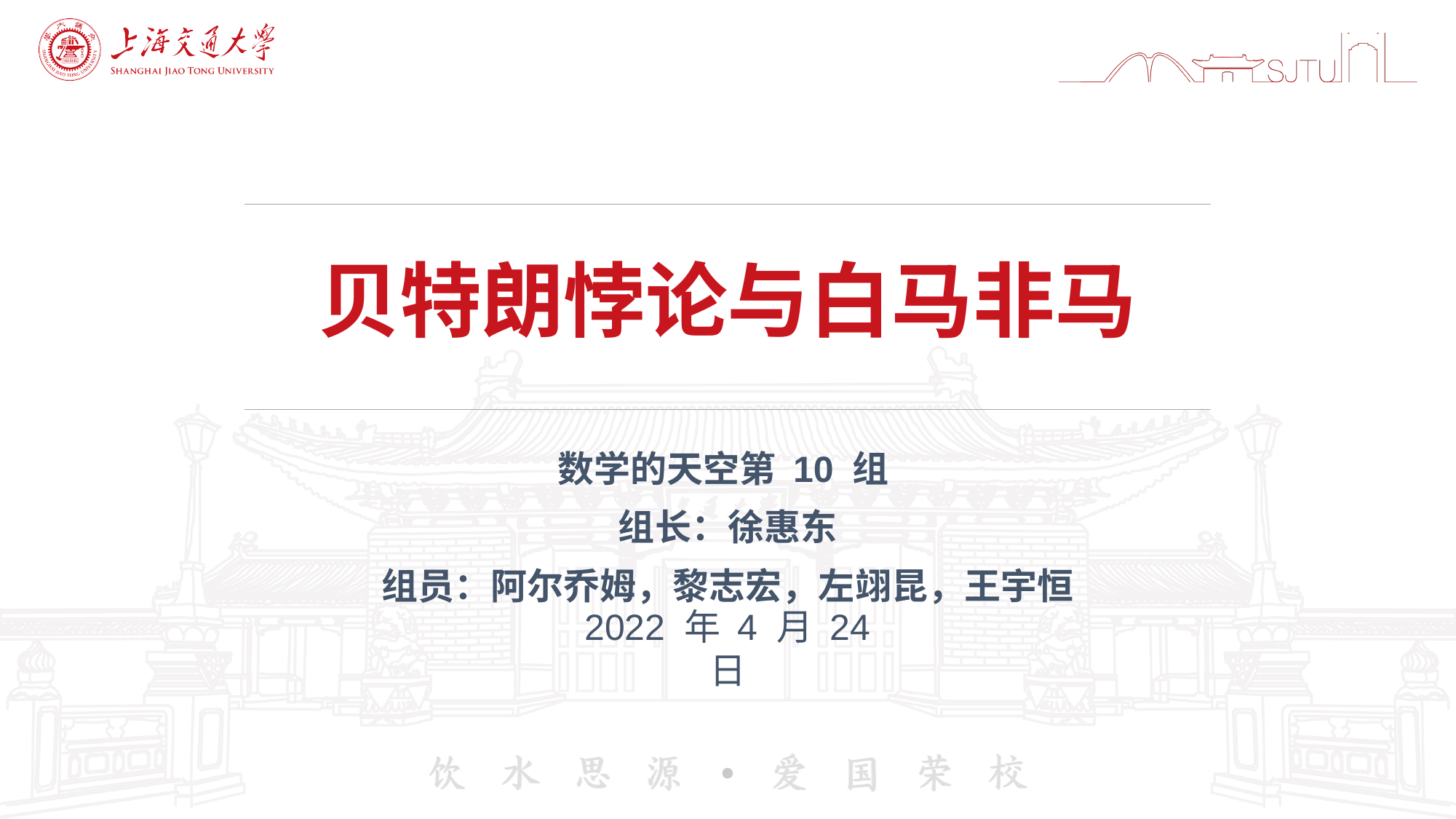

# 贝特朗悖论与白马非马
数学的天空第 10 组
组长：徐惠东
组员：阿尔乔姆，黎志宏，左翊昆，王宇恒
2022 年 4 月 24 日